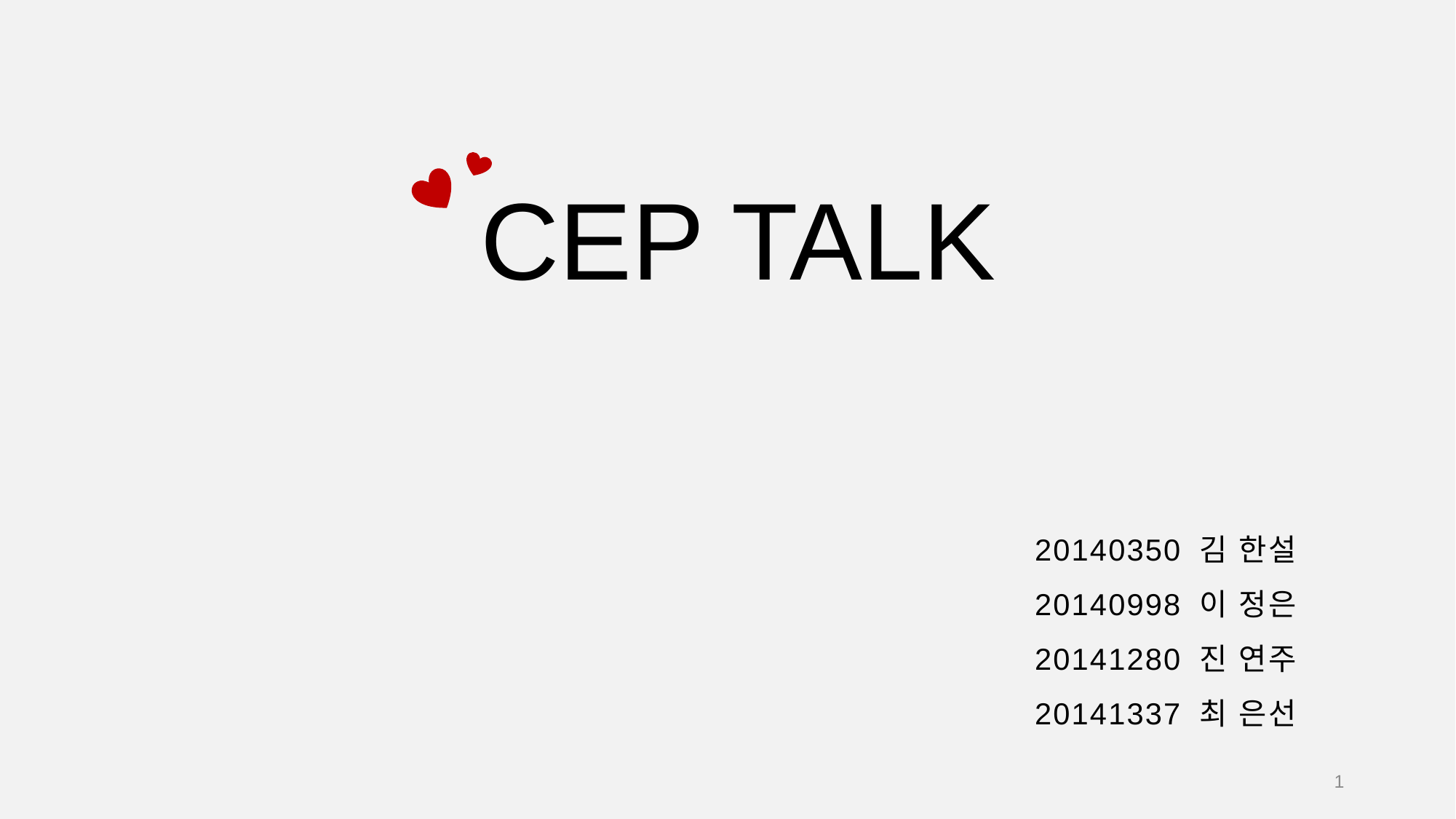

# CEP TALK
20140350 김 한설
20140998 이 정은
20141280 진 연주
20141337 최 은선

1